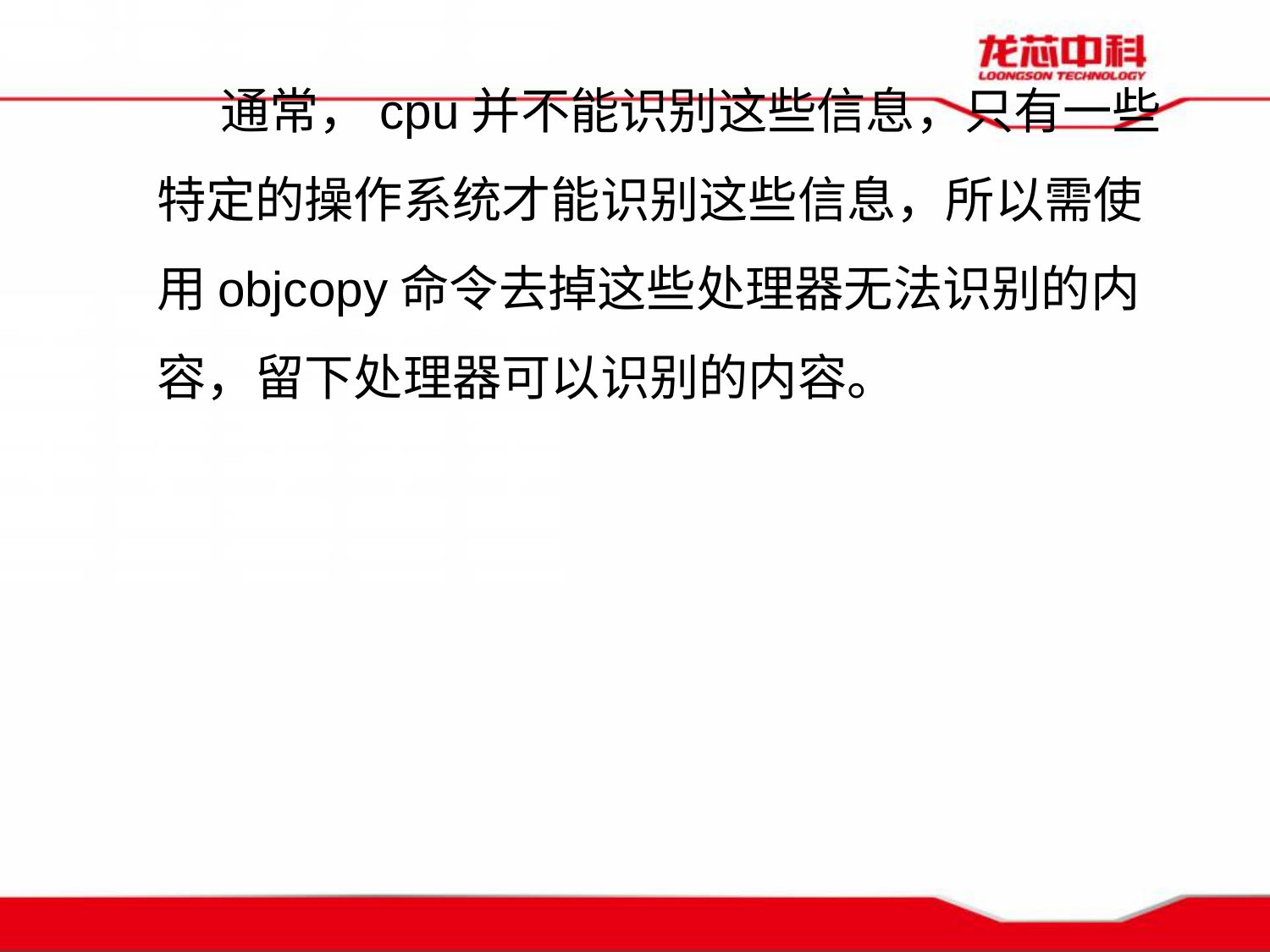

通常，cpu并不能识别这些信息，只有一些特定的操作系统才能识别这些信息，所以需使用objcopy命令去掉这些处理器无法识别的内容，留下处理器可以识别的内容。